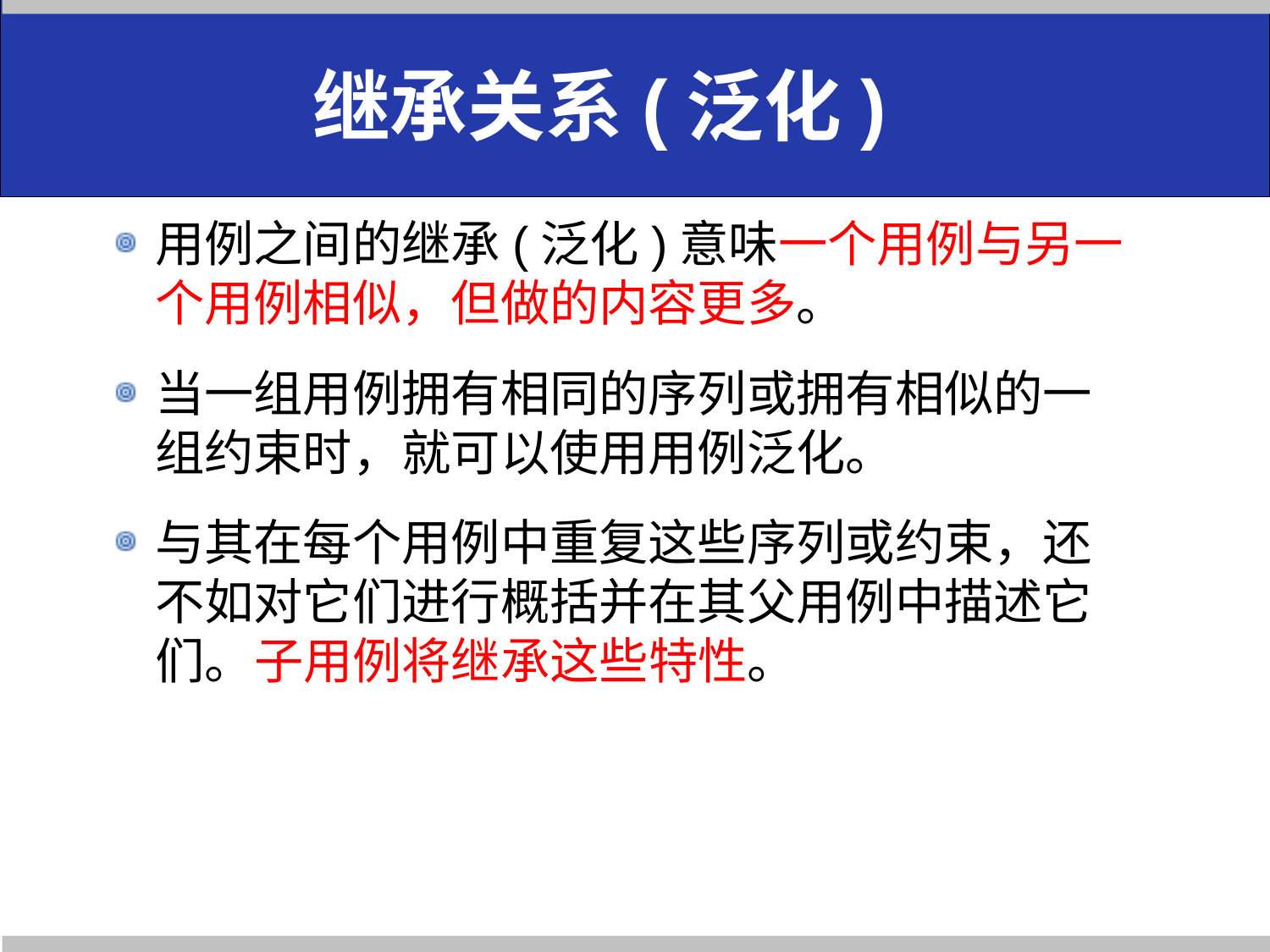

# 继承关系(泛化)
用例之间的继承(泛化)意味一个用例与另一个用例相似，但做的内容更多。
当一组用例拥有相同的序列或拥有相似的一组约束时，就可以使用用例泛化。
与其在每个用例中重复这些序列或约束，还不如对它们进行概括并在其父用例中描述它们。子用例将继承这些特性。

344